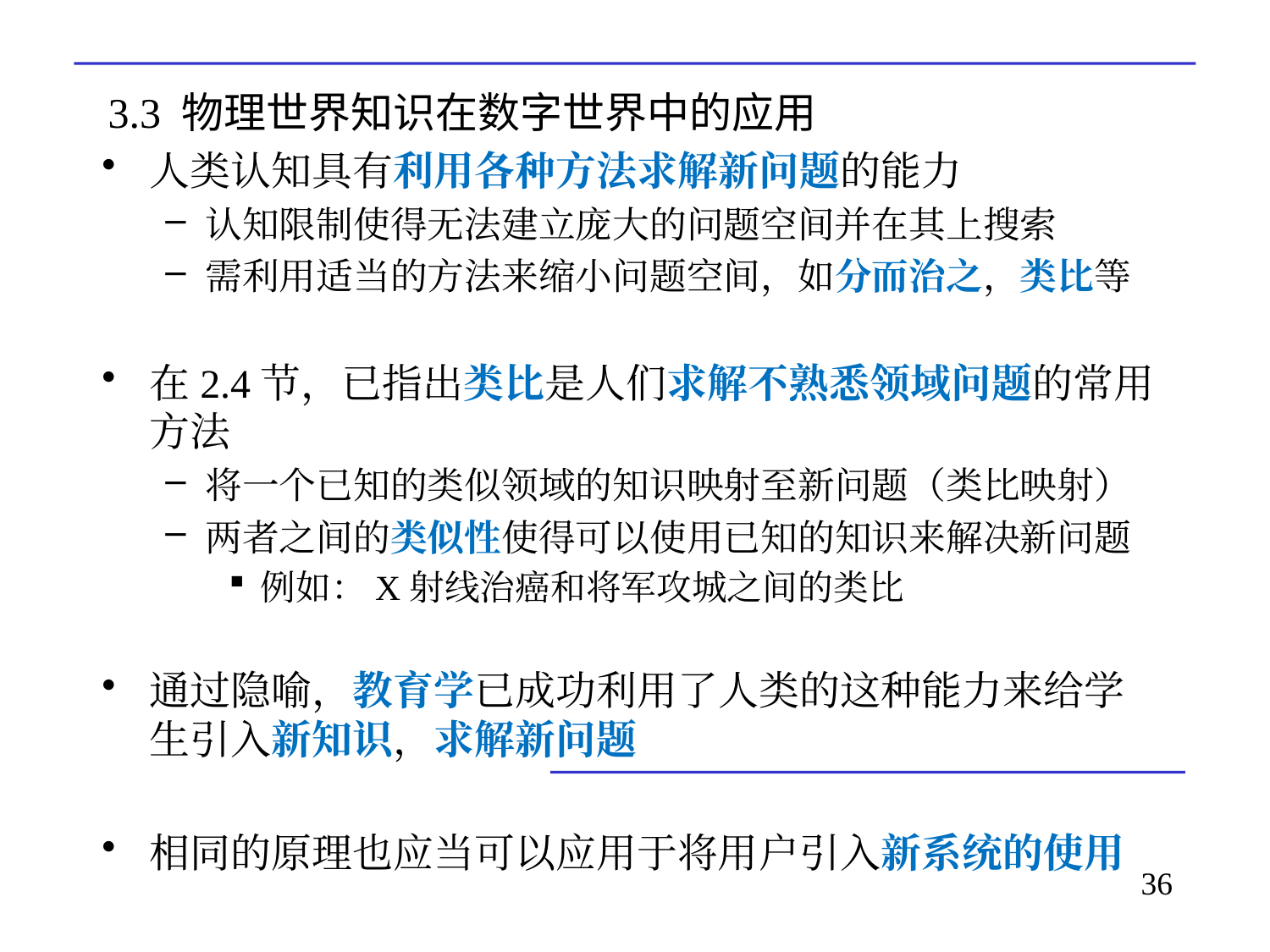

# 3.3 物理世界知识在数字世界中的应用
人类认知具有利用各种方法求解新问题的能力
认知限制使得无法建立庞大的问题空间并在其上搜索
需利用适当的方法来缩小问题空间，如分而治之，类比等

在2.4节，已指出类比是人们求解不熟悉领域问题的常用方法
将一个已知的类似领域的知识映射至新问题（类比映射）
两者之间的类似性使得可以使用已知的知识来解决新问题
例如：X射线治癌和将军攻城之间的类比

通过隐喻，教育学已成功利用了人类的这种能力来给学生引入新知识，求解新问题

相同的原理也应当可以应用于将用户引入新系统的使用
36